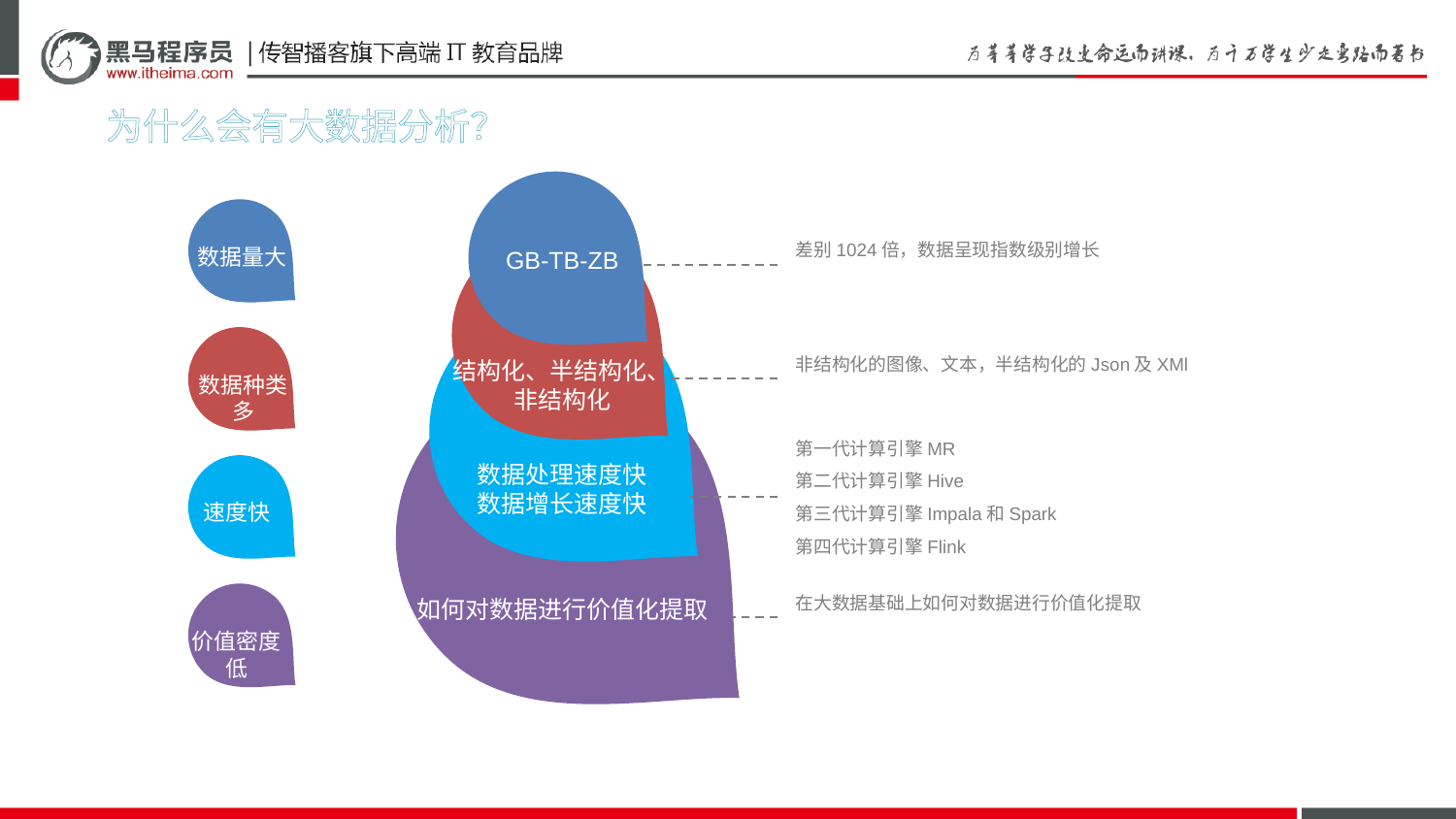

为什么会有大数据分析？

差别1024倍，数据呈现指数级别增长
数据量大
GB-TB-ZB

非结构化的图像、文本，半结构化的Json及XMl
结构化、半结构化、
非结构化

数据种类多

第一代计算引擎MR
第二代计算引擎Hive
第三代计算引擎Impala和Spark
第四代计算引擎Flink

数据处理速度快
数据增长速度快
速度快

在大数据基础上如何对数据进行价值化提取

如何对数据进行价值化提取

价值密度低